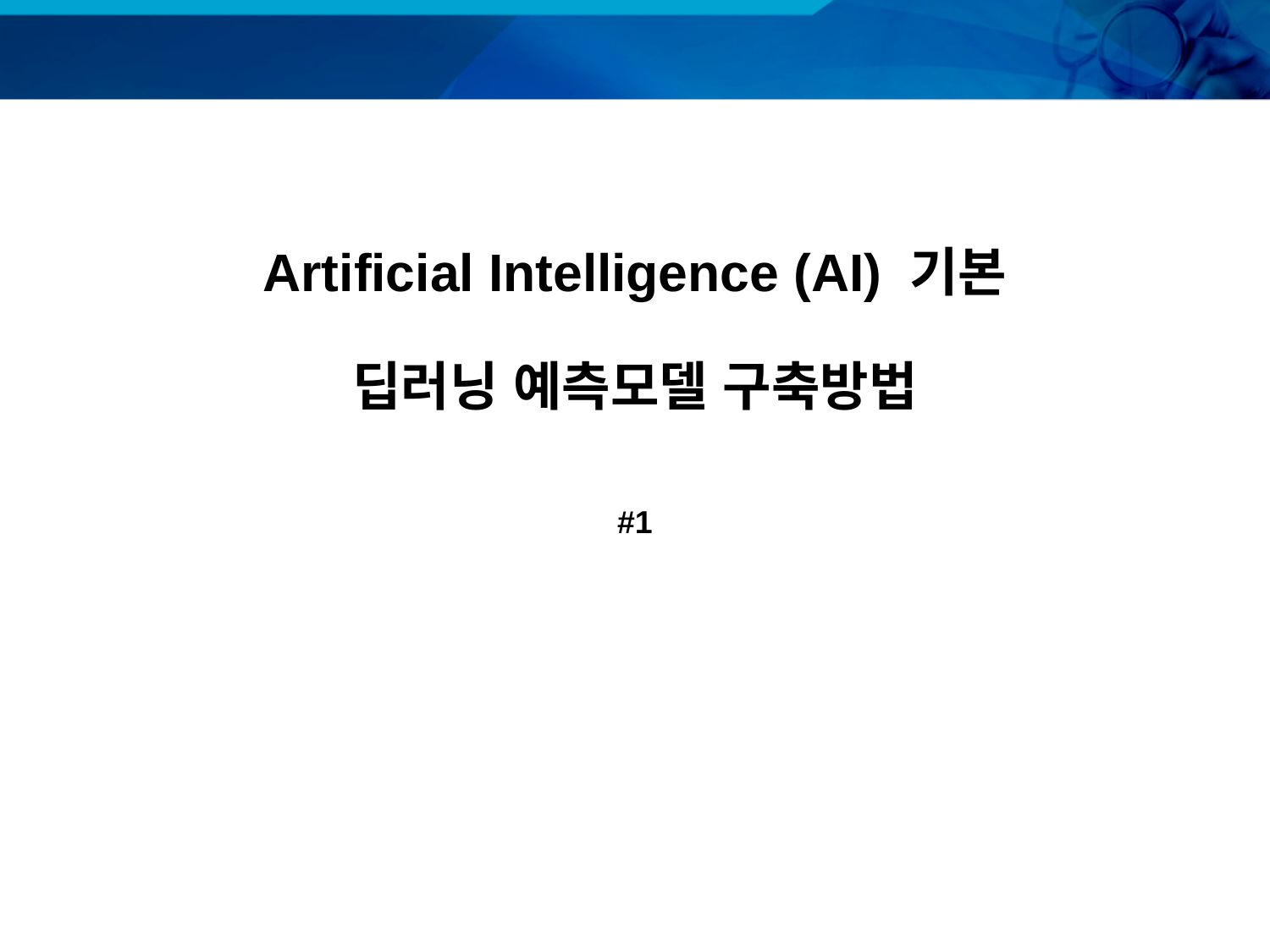

# Artificial Intelligence (AI) 기본 딥러닝 예측모델 구축방법
#1